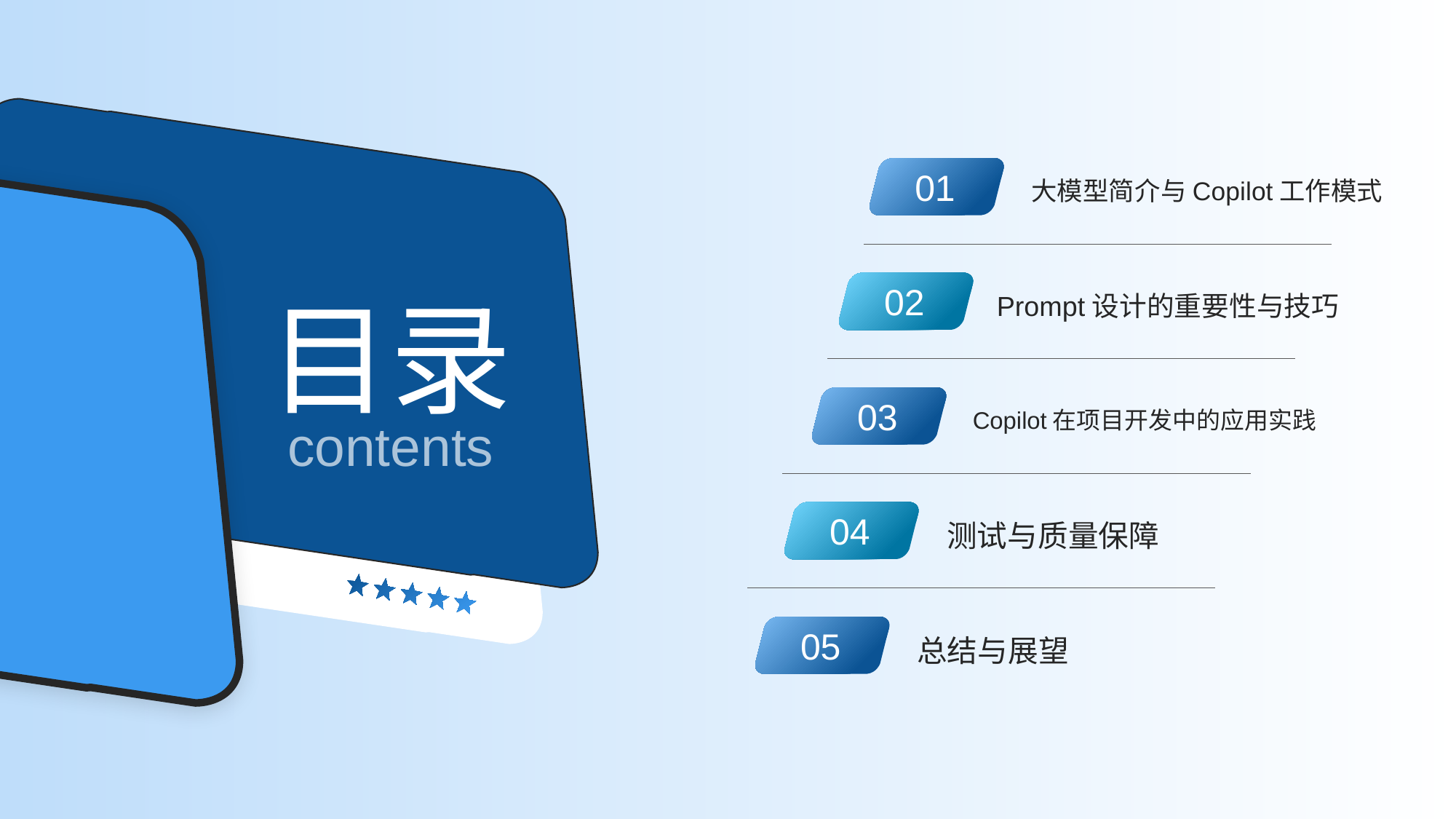

、

大模型简介与Copilot工作模式

01

Prompt设计的重要性与技巧

02
目录
Copilot在项目开发中的应用实践

03
contents
测试与质量保障

04

总结与展望

05